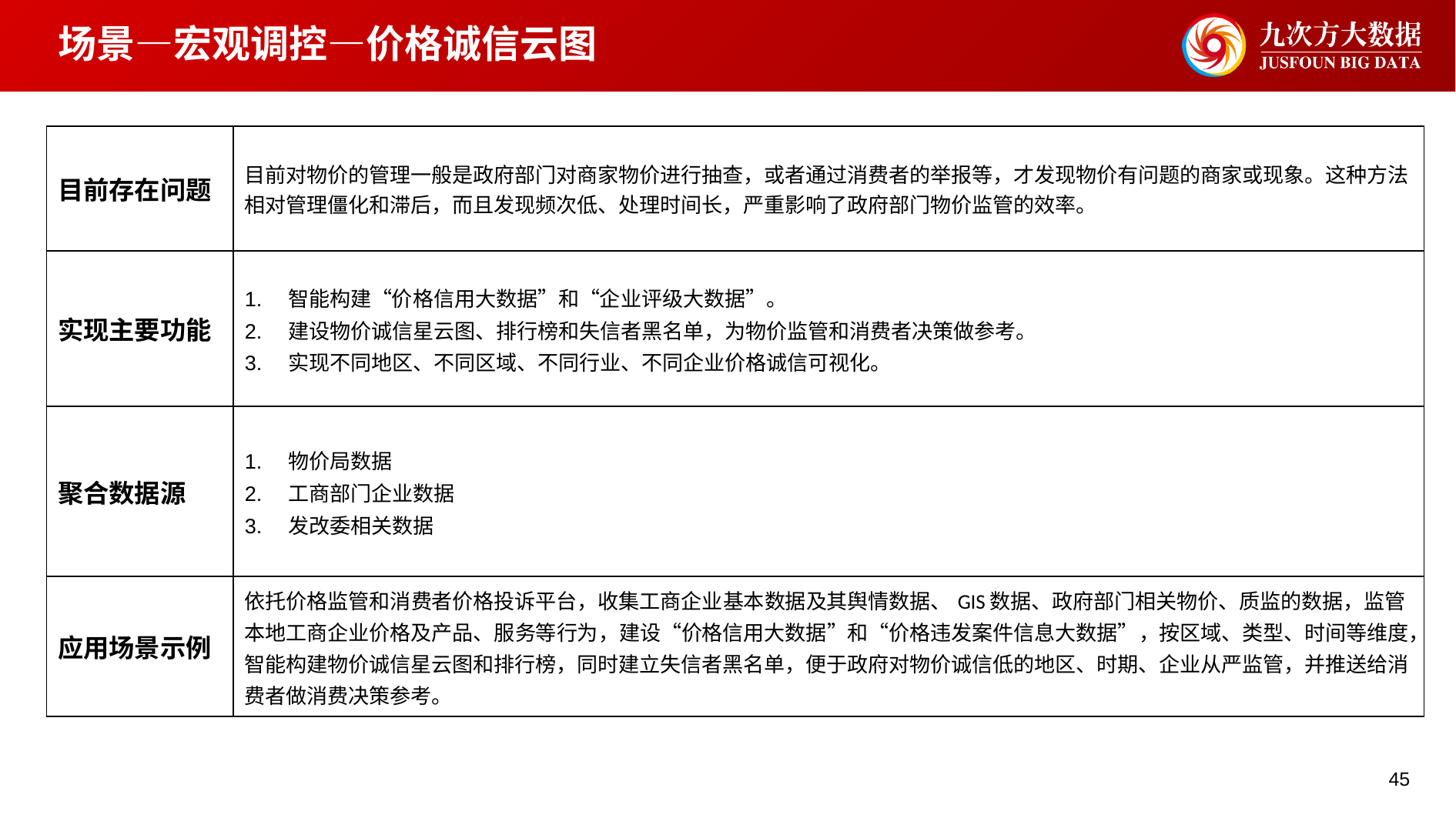

# 场景—宏观调控—价格诚信云图
| 目前存在问题 | 目前对物价的管理一般是政府部门对商家物价进行抽查，或者通过消费者的举报等，才发现物价有问题的商家或现象。这种方法相对管理僵化和滞后，而且发现频次低、处理时间长，严重影响了政府部门物价监管的效率。 |
| --- | --- |
| 实现主要功能 | 智能构建“价格信用大数据”和“企业评级大数据”。 建设物价诚信星云图、排行榜和失信者黑名单，为物价监管和消费者决策做参考。 实现不同地区、不同区域、不同行业、不同企业价格诚信可视化。 |
| 聚合数据源 | 物价局数据 工商部门企业数据 发改委相关数据 |
| 应用场景示例 | 依托价格监管和消费者价格投诉平台，收集工商企业基本数据及其舆情数据、GIS数据、政府部门相关物价、质监的数据，监管本地工商企业价格及产品、服务等行为，建设“价格信用大数据”和“价格违发案件信息大数据”，按区域、类型、时间等维度，智能构建物价诚信星云图和排行榜，同时建立失信者黑名单，便于政府对物价诚信低的地区、时期、企业从严监管，并推送给消费者做消费决策参考。 |
45